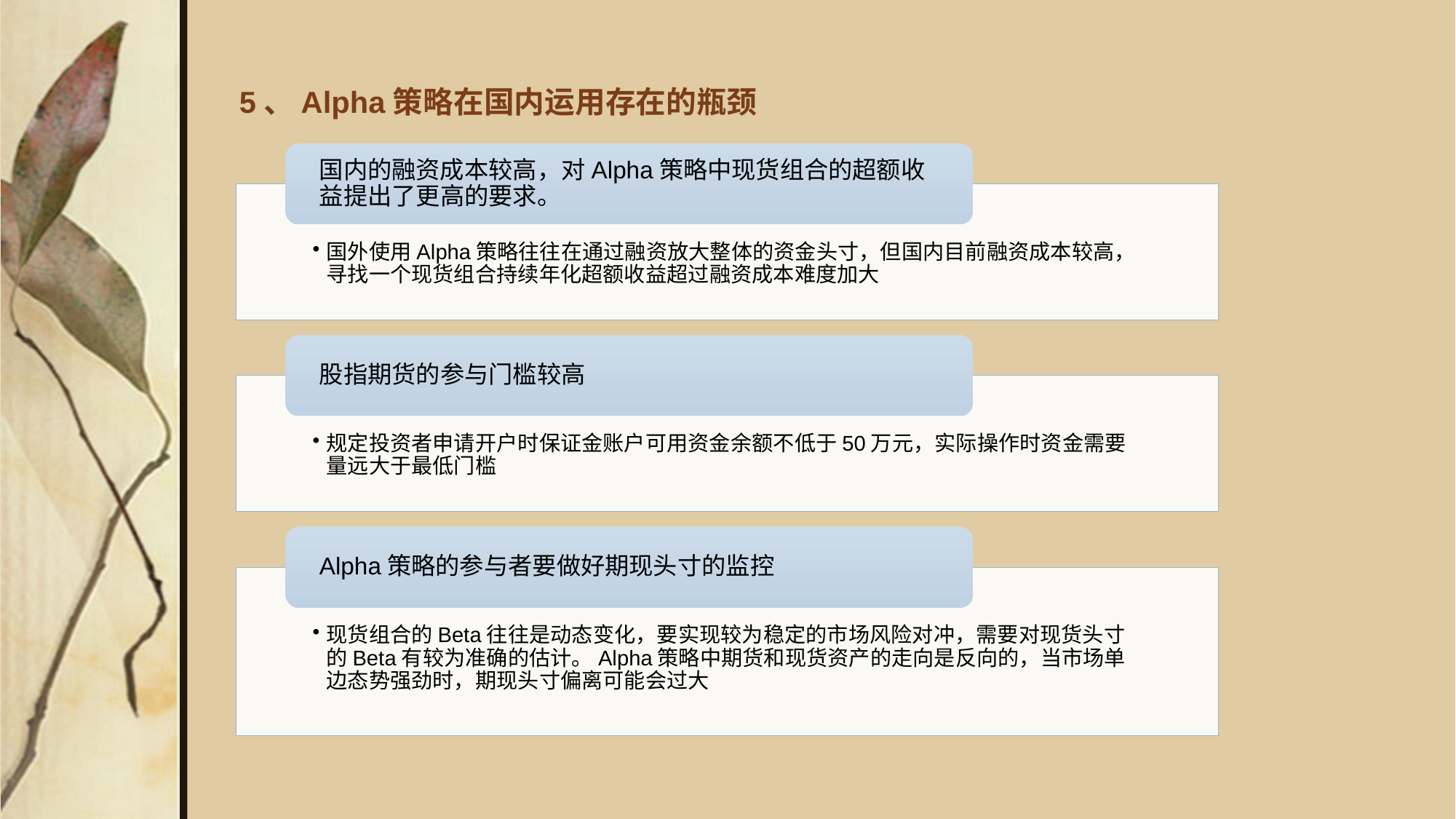

# 5、Alpha策略在国内运用存在的瓶颈
国外使用Alpha策略往往在通过融资放大整体的资金头寸，但国内目前融资成本较高，寻找一个现货组合持续年化超额收益超过融资成本难度加大
国内的融资成本较高，对Alpha策略中现货组合的超额收益提出了更高的要求。
规定投资者申请开户时保证金账户可用资金余额不低于50万元，实际操作时资金需要量远大于最低门槛
股指期货的参与门槛较高
现货组合的Beta往往是动态变化，要实现较为稳定的市场风险对冲，需要对现货头寸的Beta有较为准确的估计。Alpha策略中期货和现货资产的走向是反向的，当市场单边态势强劲时，期现头寸偏离可能会过大
Alpha策略的参与者要做好期现头寸的监控